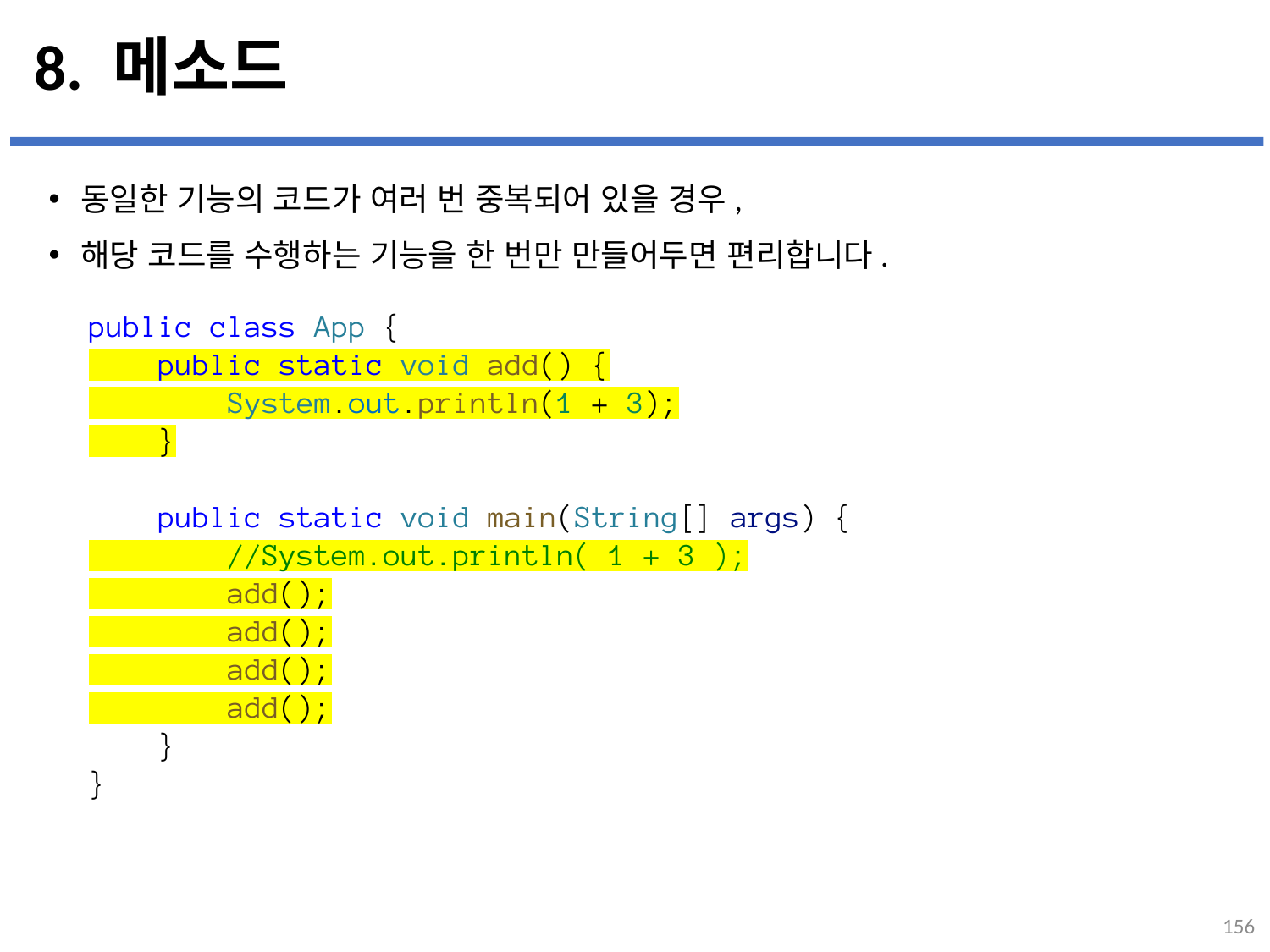

# 8. 메소드
동일한 기능의 코드가 여러 번 중복되어 있을 경우,
해당 코드를 수행하는 기능을 한 번만 만들어두면 편리합니다.
...

설명
public class App {
    public static void add() {
        System.out.println(1 + 3);
    }
    public static void main(String[] args) {
        //System.out.println( 1 + 3 );
        add();
        add();
        add();
        add();
    }
}

156